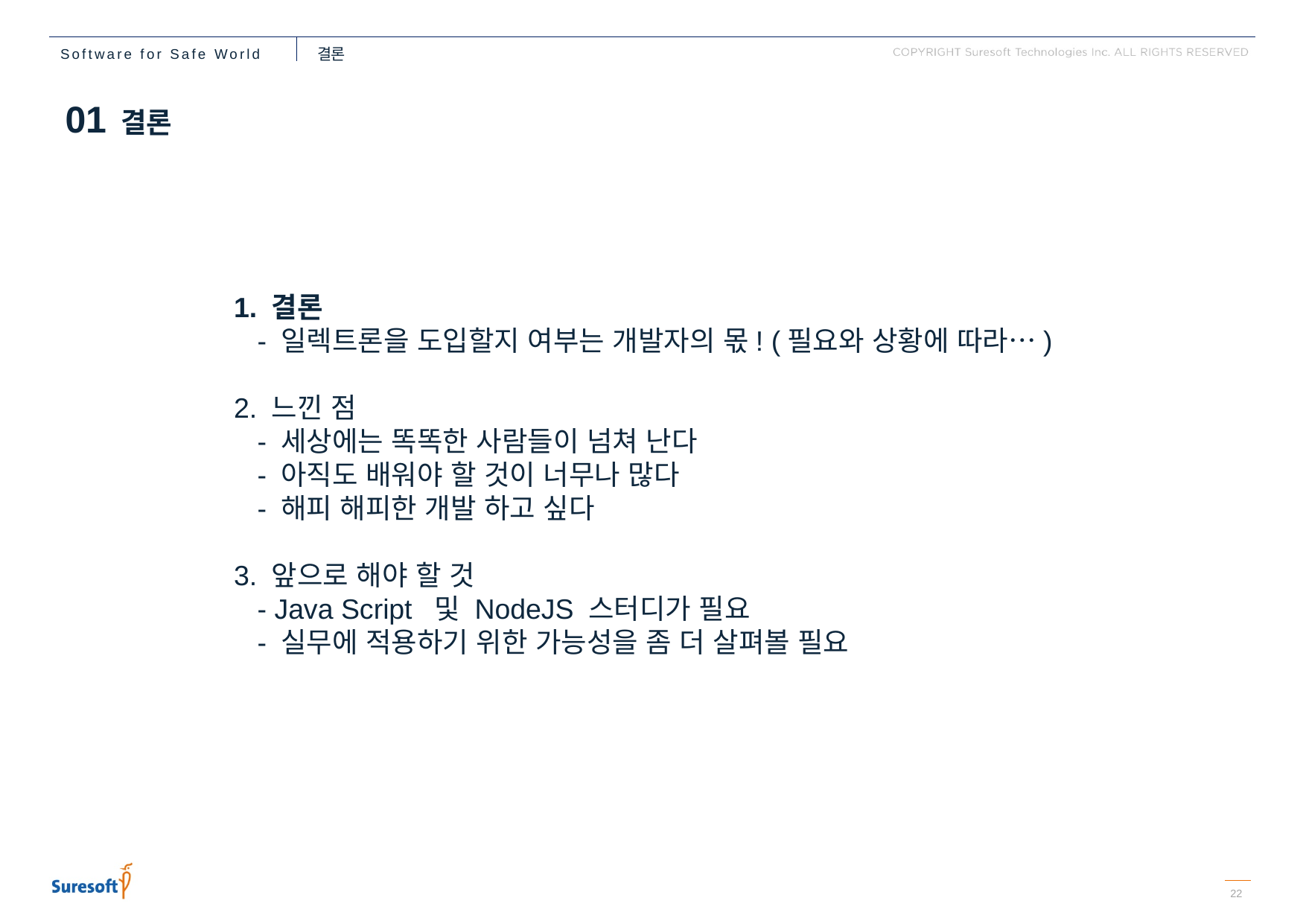

결론
01 결론
1. 결론
   - 일렉트론을 도입할지 여부는 개발자의 몫! (필요와 상황에 따라…)

2. 느낀 점
   - 세상에는 똑똑한 사람들이 넘쳐 난다
   - 아직도 배워야 할 것이 너무나 많다
   - 해피 해피한 개발 하고 싶다

3. 앞으로 해야 할 것
   - Java Script  및 NodeJS 스터디가 필요
   - 실무에 적용하기 위한 가능성을 좀 더 살펴볼 필요